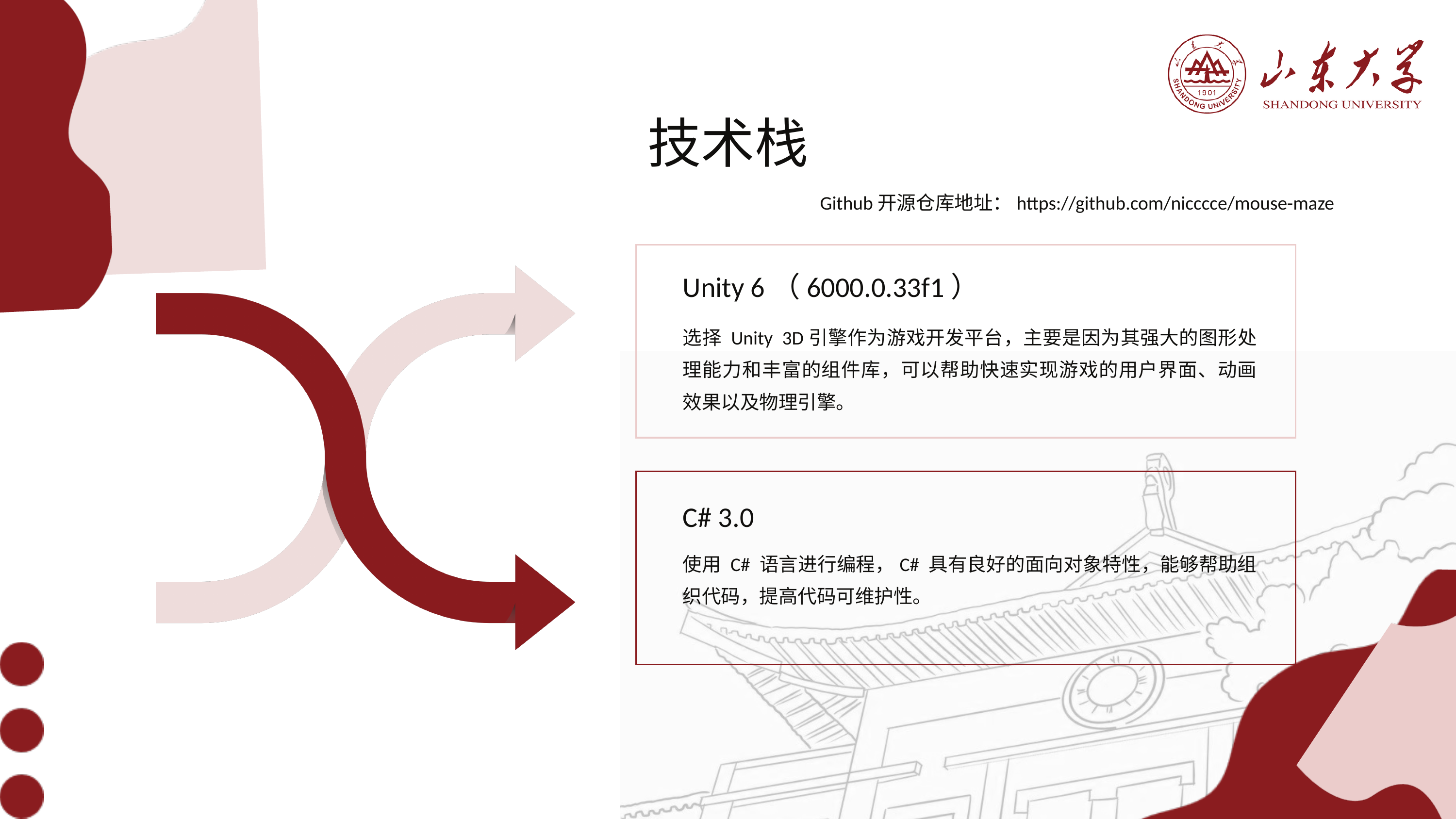

技术栈
Github开源仓库地址：https://github.com/nicccce/mouse-maze

Unity 6（6000.0.33f1）

选择 Unity  3D引擎作为游戏开发平台，主要是因为其强大的图形处理能力和丰富的组件库，可以帮助快速实现游戏的用户界面、动画效果以及物理引擎。

C# 3.0
使用 C# 语言进行编程，C# 具有良好的面向对象特性，能够帮助组织代码，提高代码可维护性。